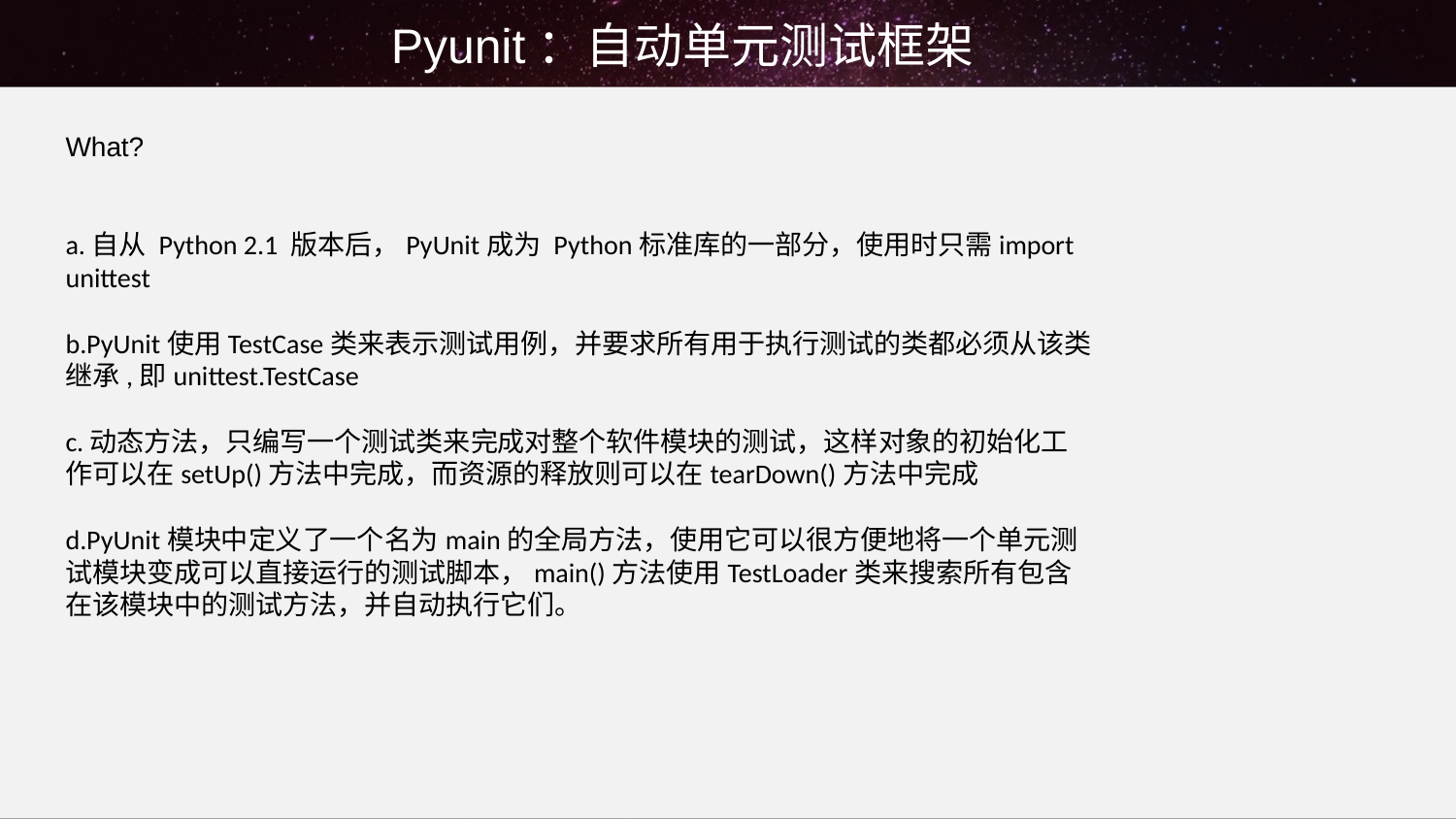

Pyunit：自动单元测试框架
What?

a.自从 Python 2.1 版本后，PyUnit成为 Python标准库的一部分，使用时只需import unittest

b.PyUnit使用TestCase类来表示测试用例，并要求所有用于执行测试的类都必须从该类继承,即unittest.TestCase

c.动态方法，只编写一个测试类来完成对整个软件模块的测试，这样对象的初始化工作可以在setUp()方法中完成，而资源的释放则可以在tearDown()方法中完成

d.PyUnit模块中定义了一个名为main的全局方法，使用它可以很方便地将一个单元测试模块变成可以直接运行的测试脚本，main()方法使用TestLoader类来搜索所有包含在该模块中的测试方法，并自动执行它们。